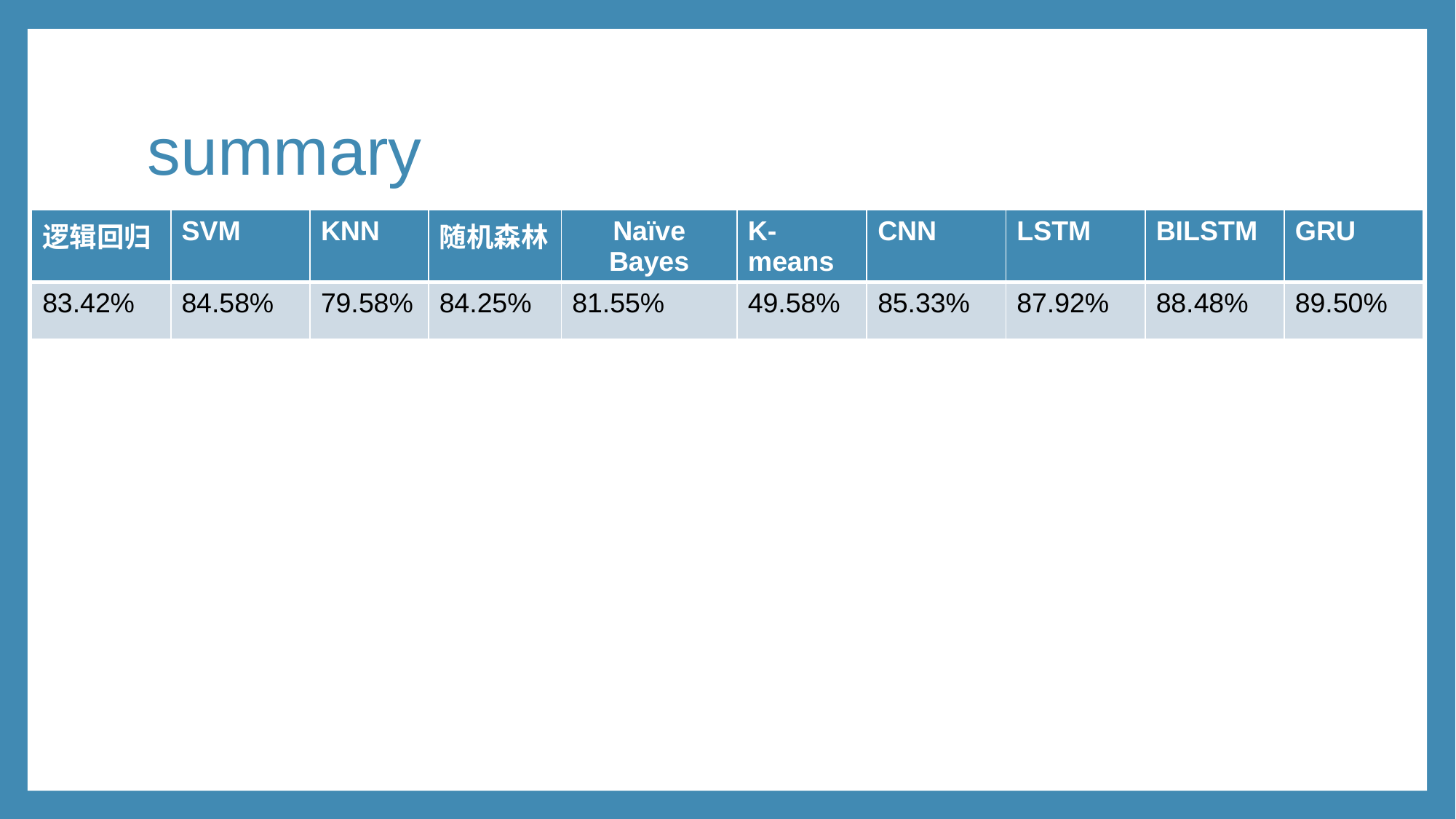

# summary
| 逻辑回归 | SVM | KNN | 随机森林 | Naïve Bayes | K-means | CNN | LSTM | BILSTM | GRU |
| --- | --- | --- | --- | --- | --- | --- | --- | --- | --- |
| 83.42% | 84.58% | 79.58% | 84.25% | 81.55% | 49.58% | 85.33% | 87.92% | 88.48% | 89.50% |